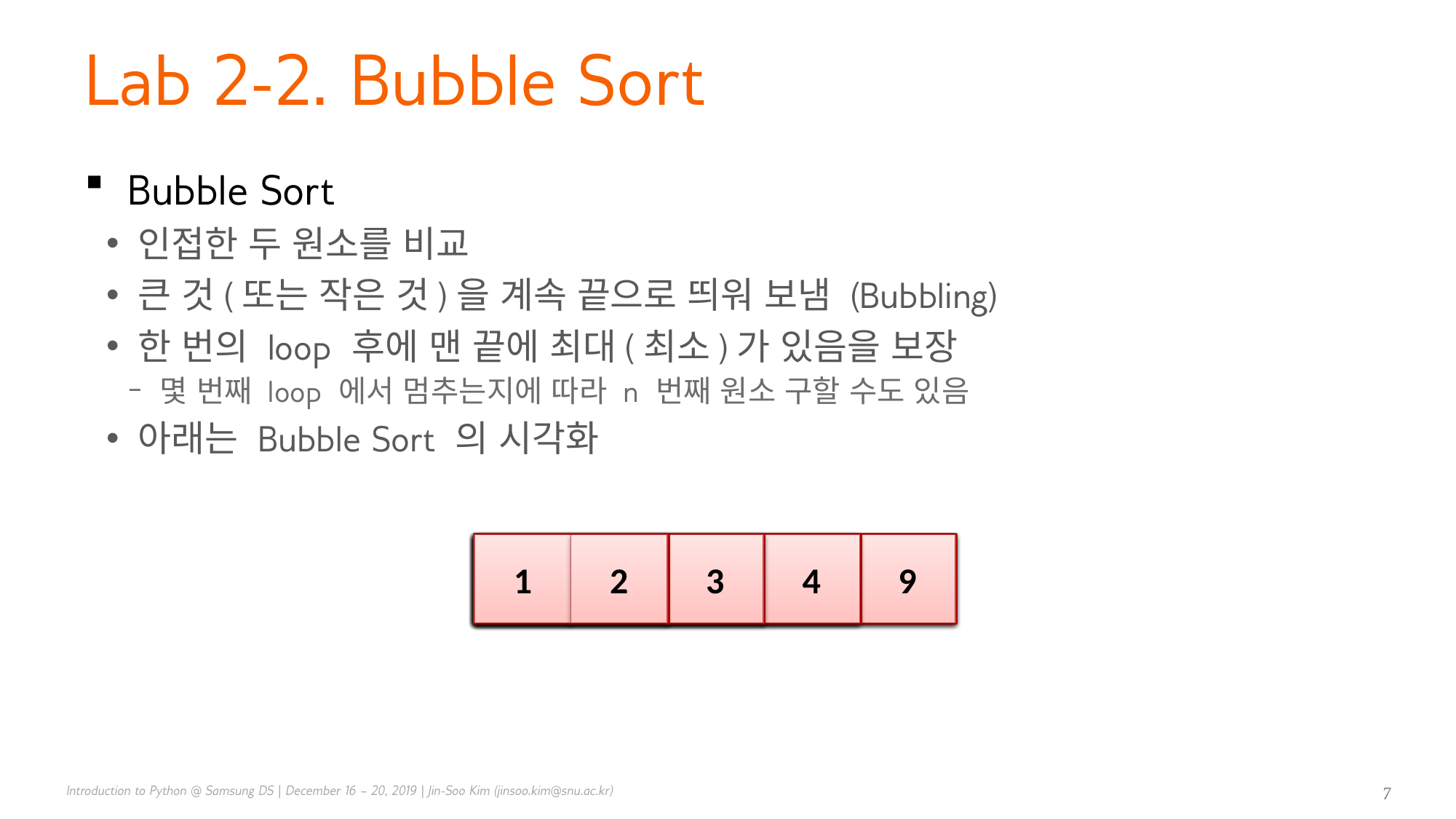

# Lab 2-2. Bubble Sort

Bubble Sort
인접한 두 원소를 비교
큰 것(또는 작은 것)을 계속 끝으로 띄워 보냄 (Bubbling)
한 번의 loop 후에 맨 끝에 최대(최소)가 있음을 보장
몇 번째 loop 에서 멈추는지에 따라 n 번째 원소 구할 수도 있음
아래는 Bubble Sort 의 시각화

9

2
2
2
2
2

1
1
1
1
1

1

1
1

1
1
2
2
2
9
1
1
2
2
2
2
2
2

4
4
3
3
1
1
9
4
4
4
3
3

9
3
4
4
4
3
3
3
4
3
9
3
3
3